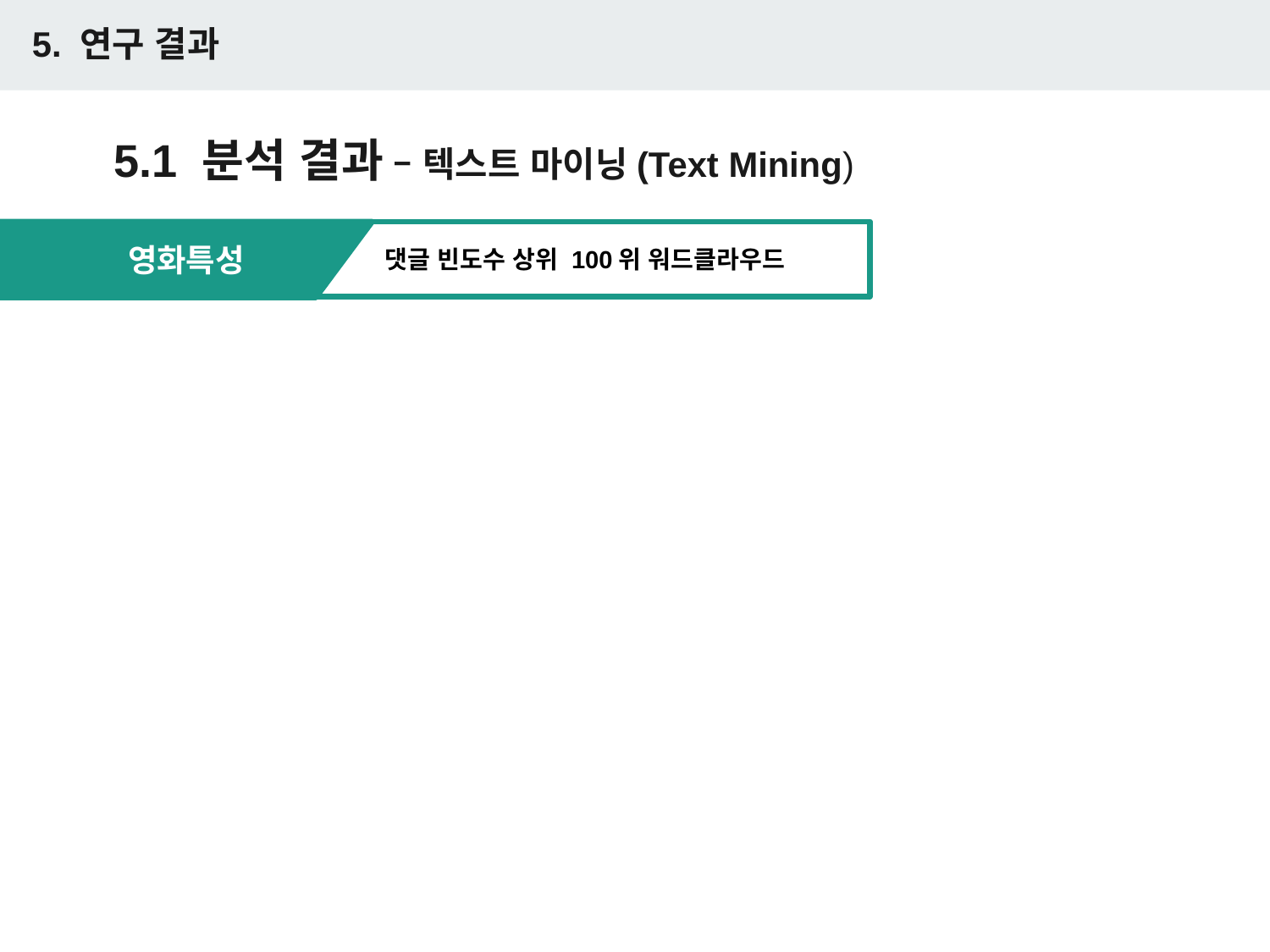

5. 연구 결과
# 5.1 분석 결과 – 텍스트 마이닝(Text Mining)
영화특성
댓글 빈도수 상위 100위 워드클라우드